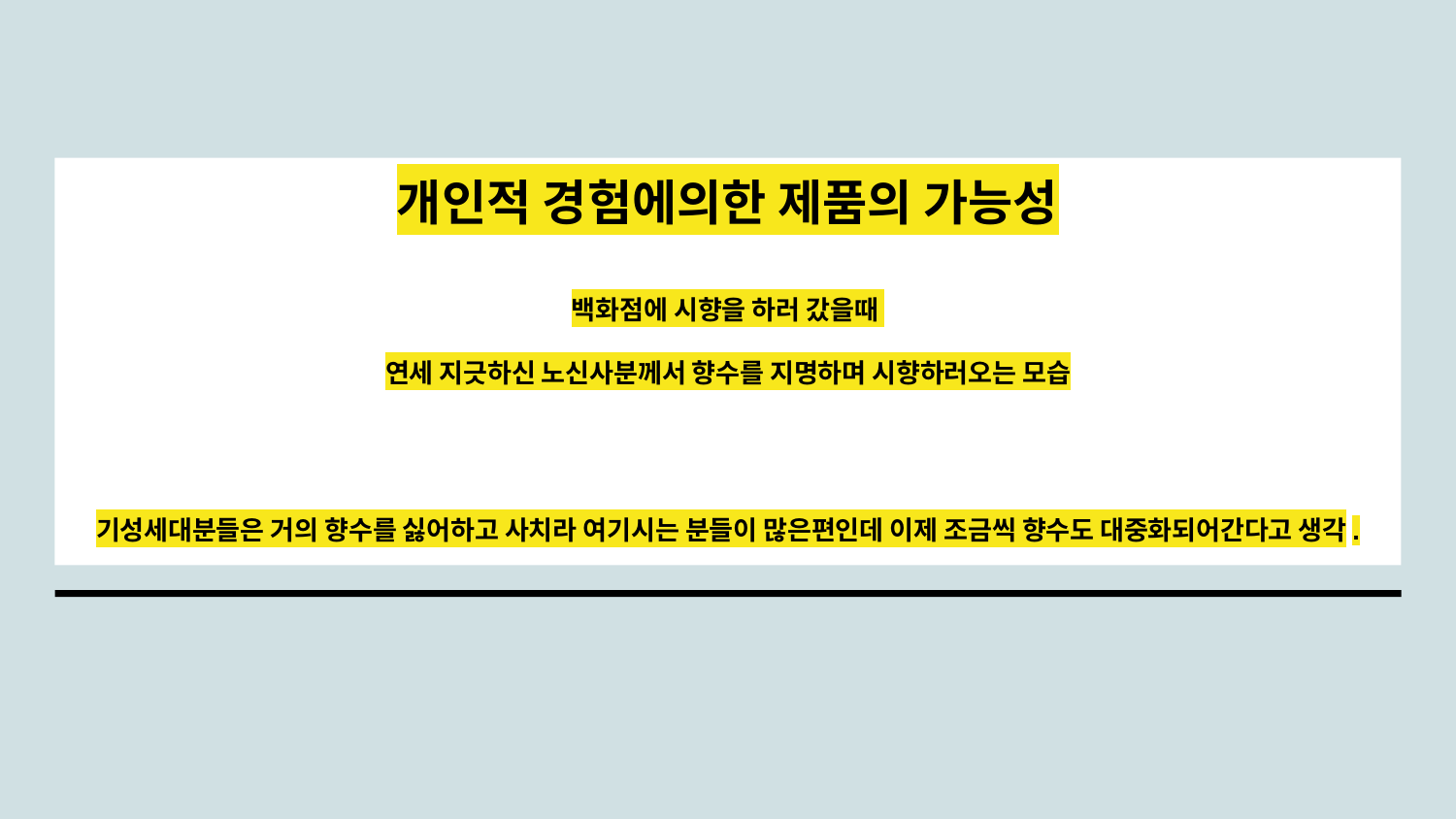

# 개인적 경험에의한 제품의 가능성

백화점에 시향을 하러 갔을때

연세 지긋하신 노신사분께서 향수를 지명하며 시향하러오는 모습

기성세대분들은 거의 향수를 싫어하고 사치라 여기시는 분들이 많은편인데 이제 조금씩 향수도 대중화되어간다고 생각.